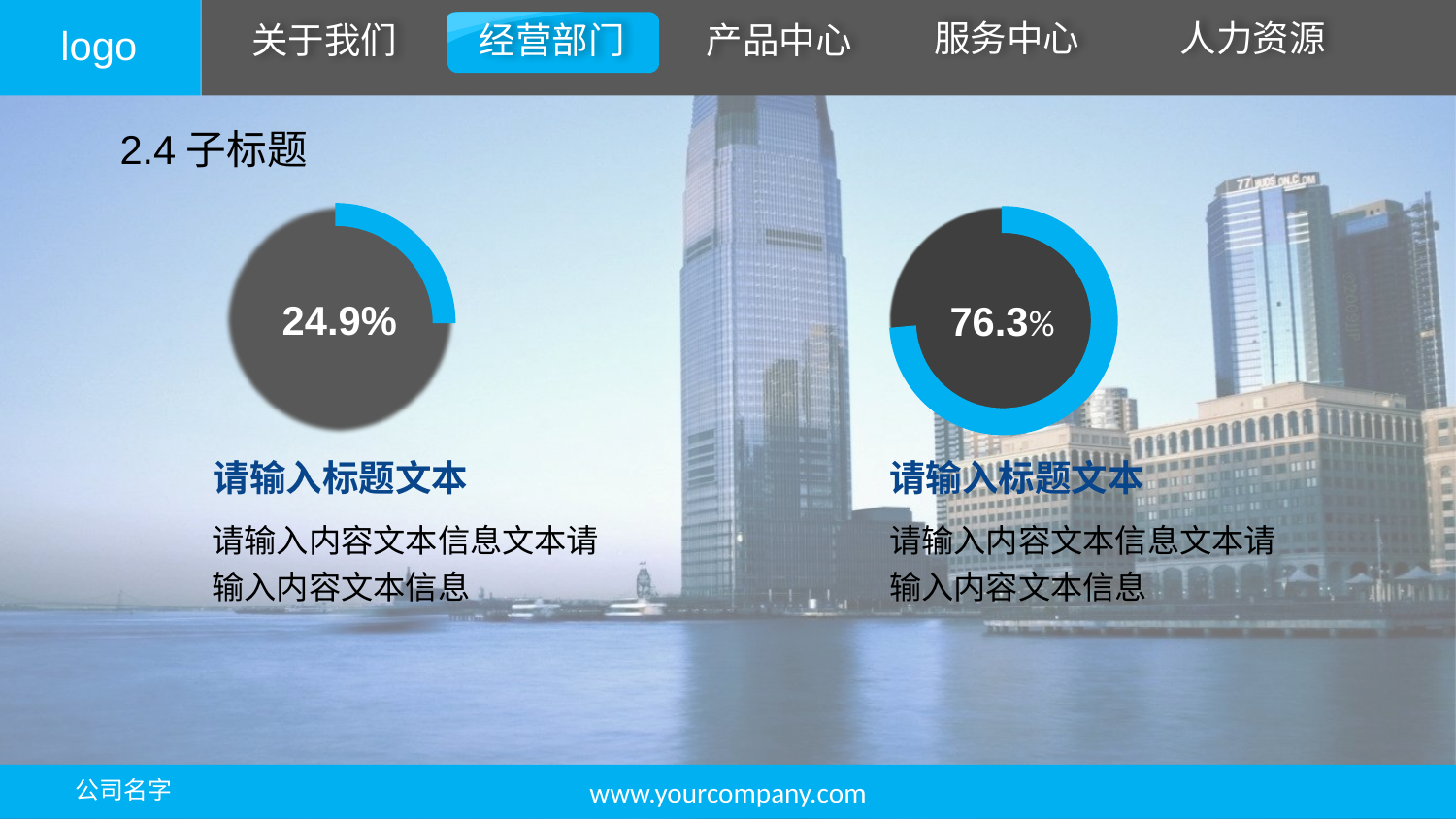

2.4子标题
24.9%

76.3%
请输入标题文本
请输入标题文本
请输入内容文本信息文本请
输入内容文本信息

请输入内容文本信息文本请
输入内容文本信息